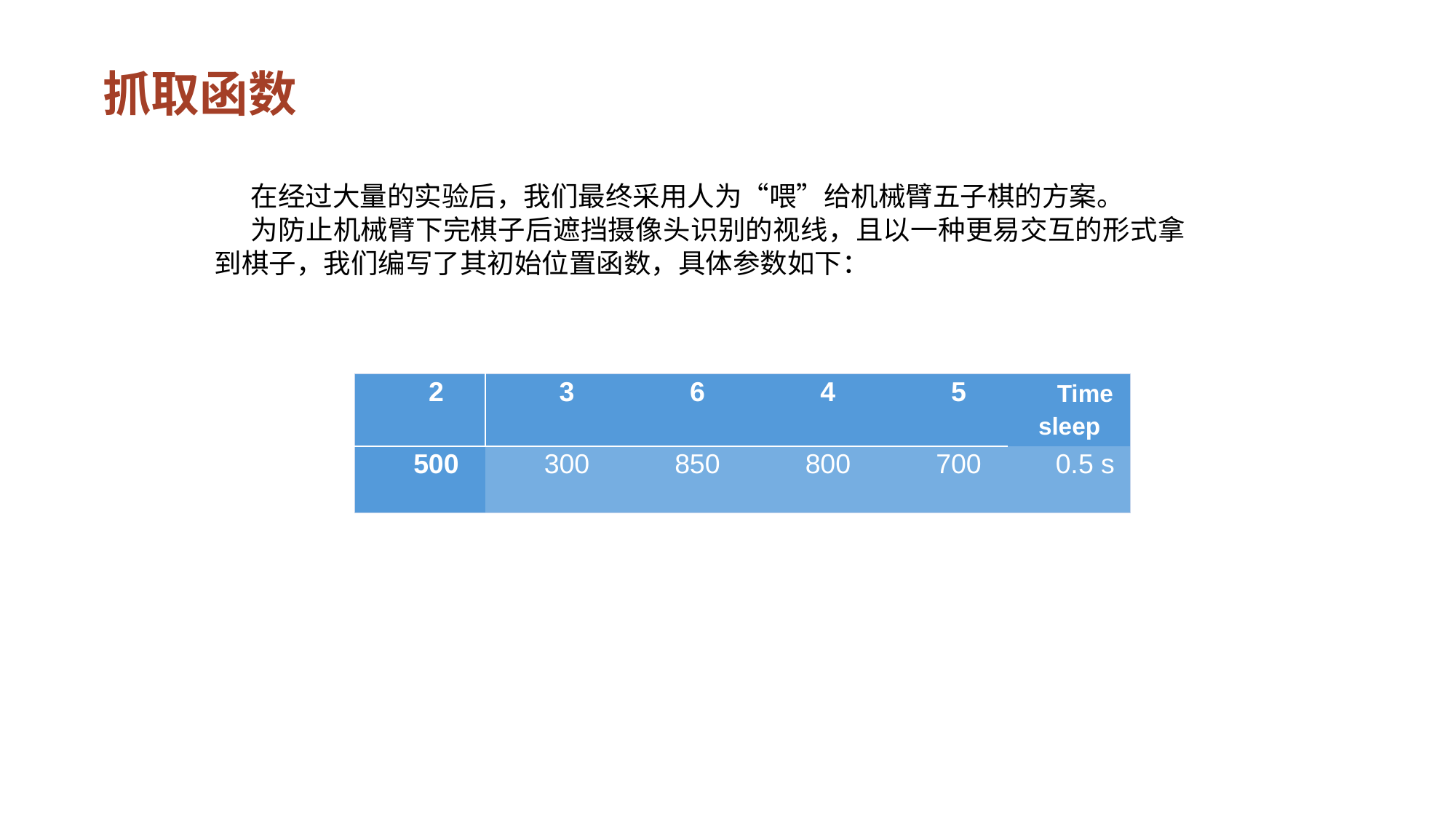

抓取函数
在经过大量的实验后，我们最终采用人为“喂”给机械臂五子棋的方案。
为防止机械臂下完棋子后遮挡摄像头识别的视线，且以一种更易交互的形式拿到棋子，我们编写了其初始位置函数，具体参数如下：
| 2 | 3 | 6 | 4 | 5 | Time sleep |
| --- | --- | --- | --- | --- | --- |
| 500 | 300 | 850 | 800 | 700 | 0.5 s |